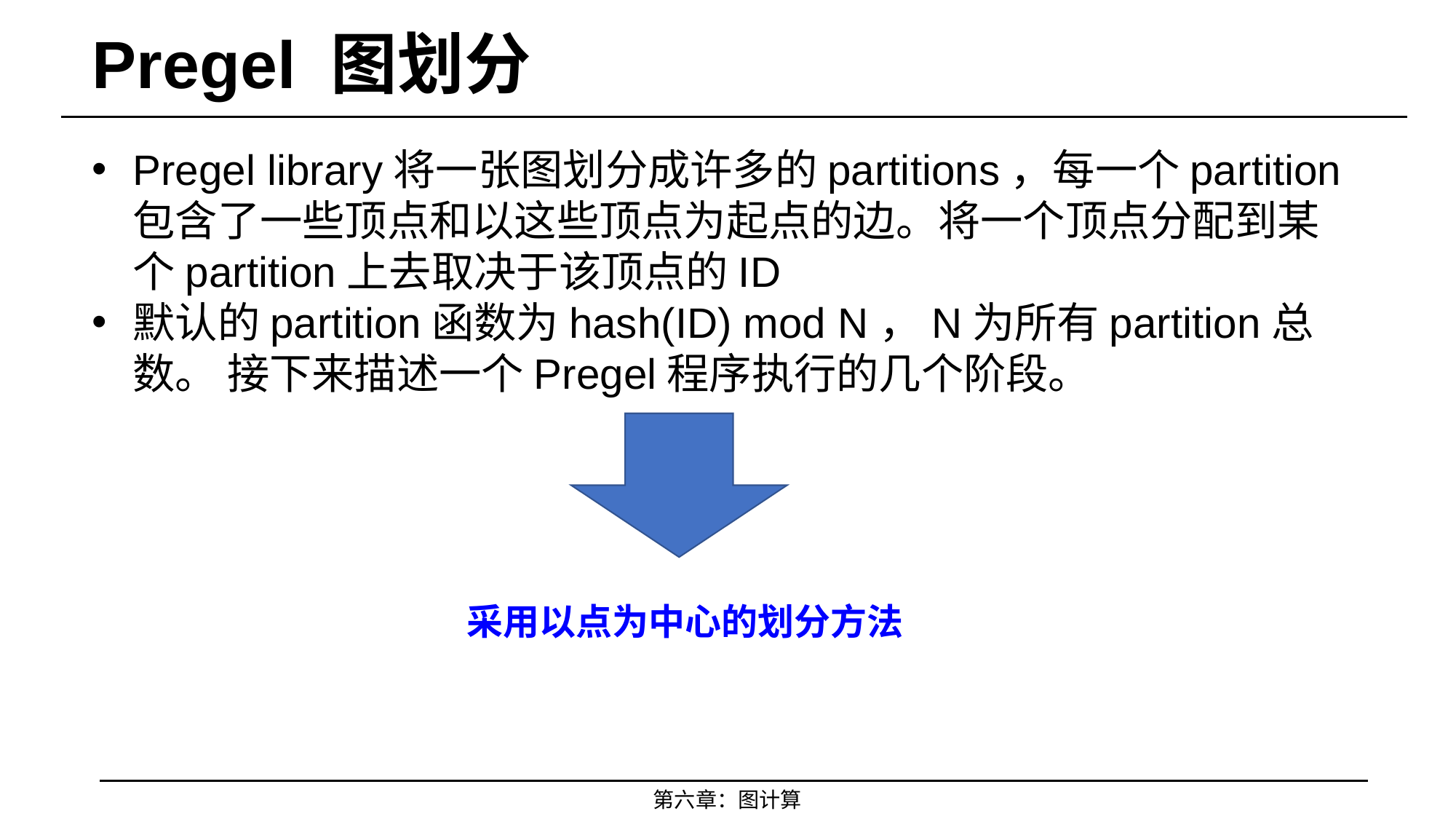

# Pregel 图划分
Pregel library将一张图划分成许多的partitions，每一个partition 包含了一些顶点和以这些顶点为起点的边。将一个顶点分配到某 个partition上去取决于该顶点的ID
默认的partition函数为hash(ID) mod N，N为所有partition总数。 接下来描述一个Pregel程序执行的几个阶段。

采用以点为中心的划分方法